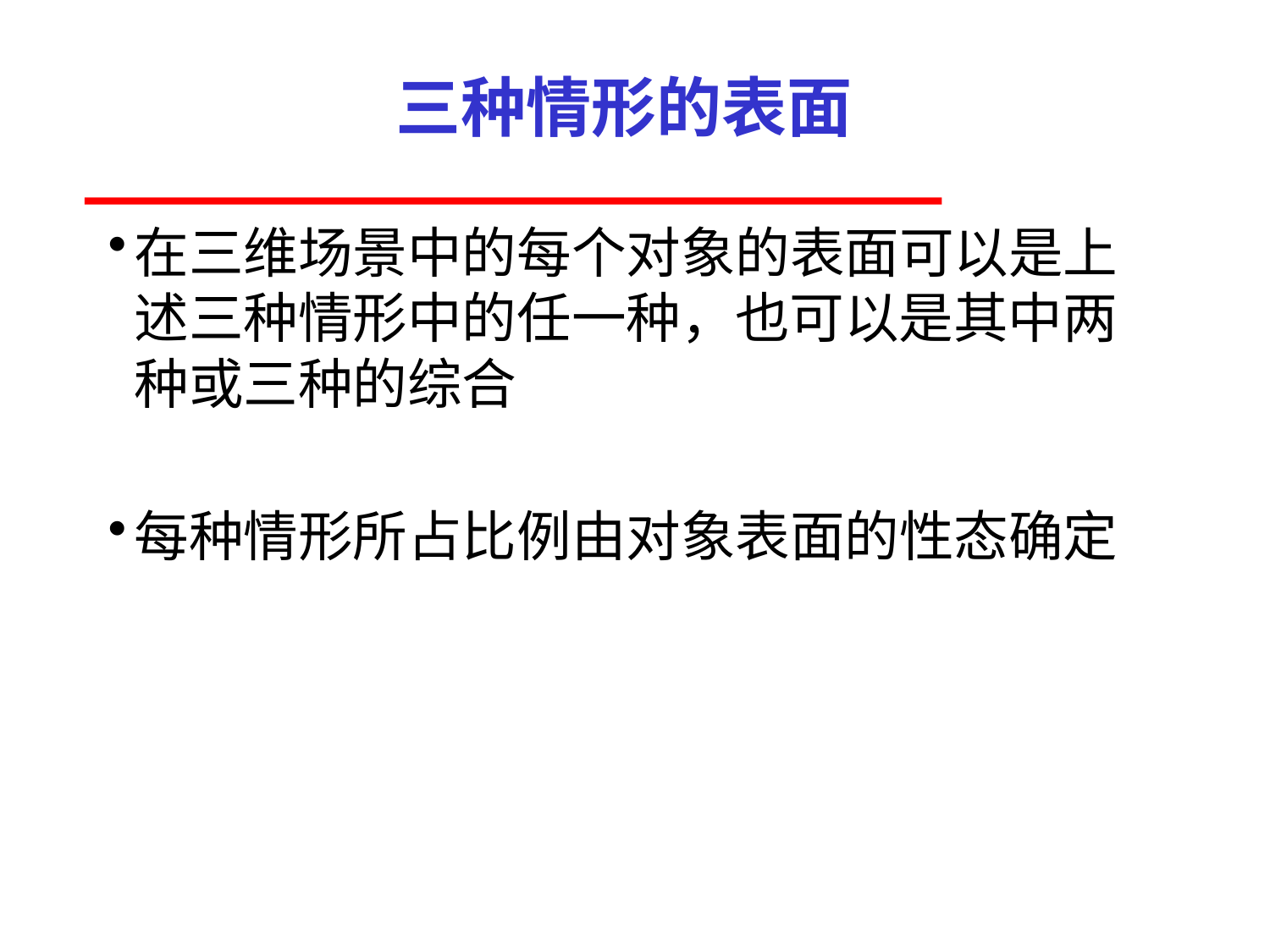

# 三种情形的表面
在三维场景中的每个对象的表面可以是上
述三种情形中的任一种，也可以是其中两
种或三种的综合

每种情形所占比例由对象表面的性态确定
38